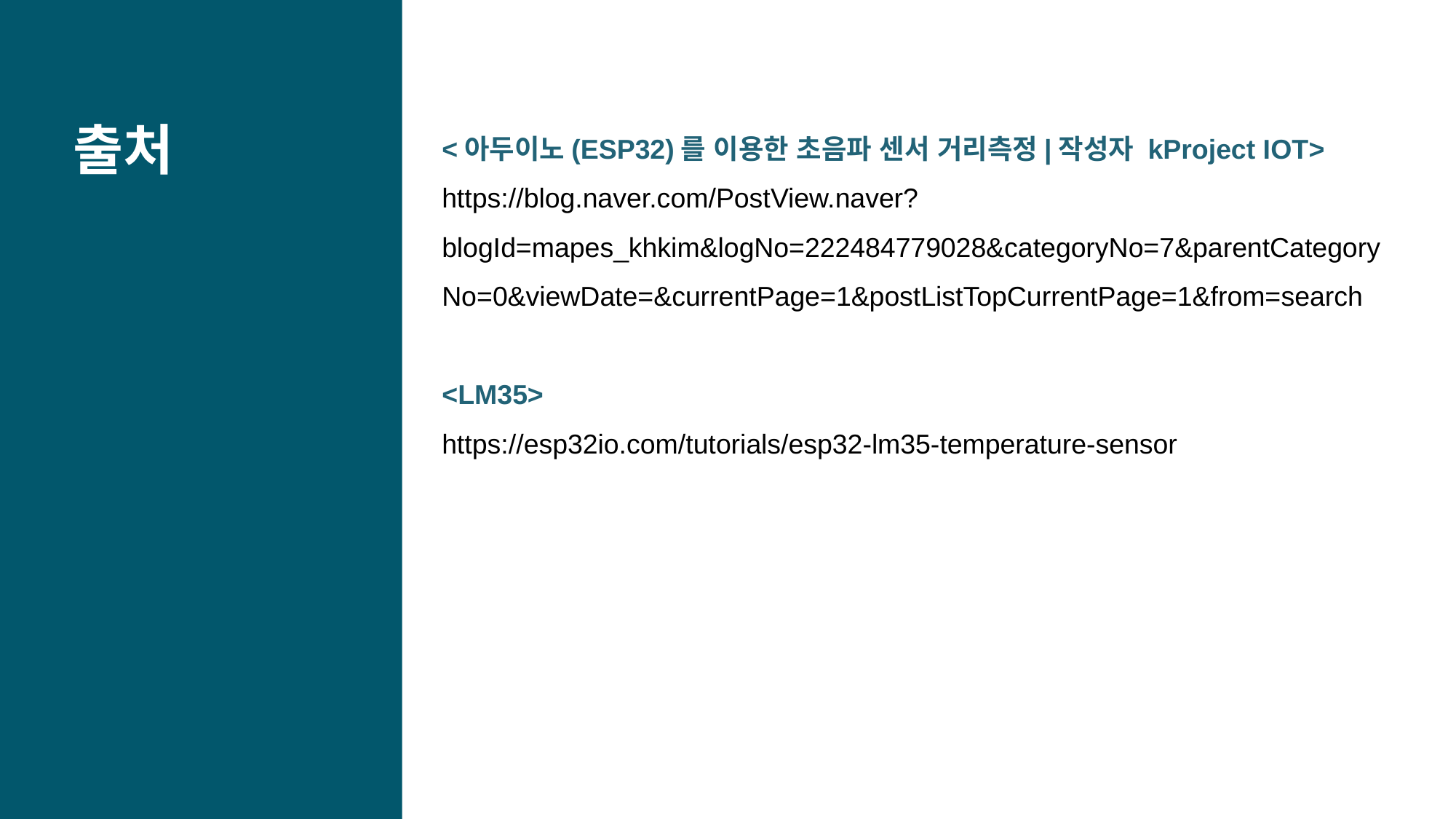

출처
<아두이노(ESP32)를 이용한 초음파 센서 거리측정|작성자 kProject IOT>
https://blog.naver.com/PostView.naver?blogId=mapes_khkim&logNo=222484779028&categoryNo=7&parentCategoryNo=0&viewDate=&currentPage=1&postListTopCurrentPage=1&from=search

<LM35>
https://esp32io.com/tutorials/esp32-lm35-temperature-sensor